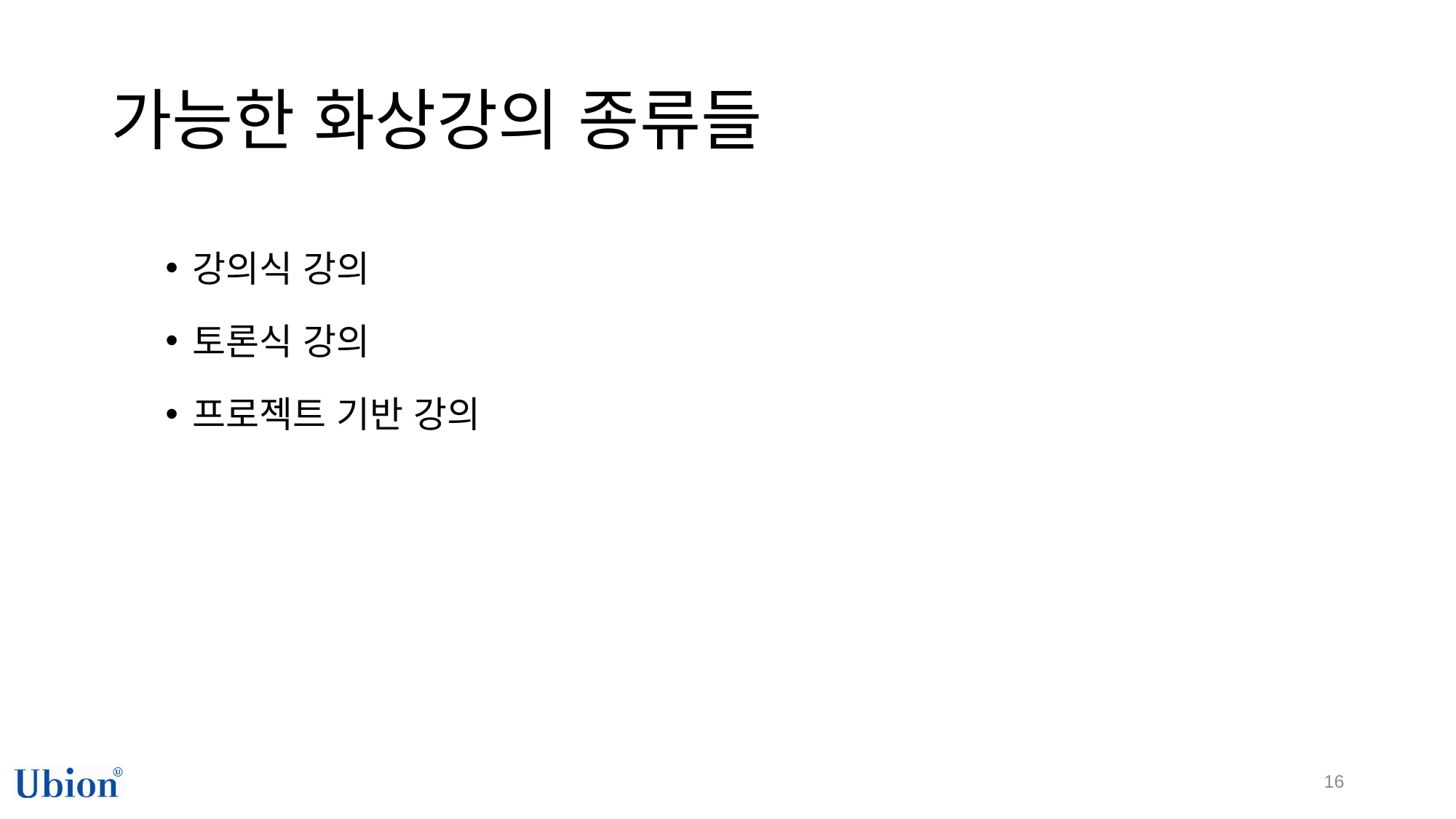

# 가능한 화상강의 종류들
강의식 강의
토론식 강의
프로젝트 기반 강의
16